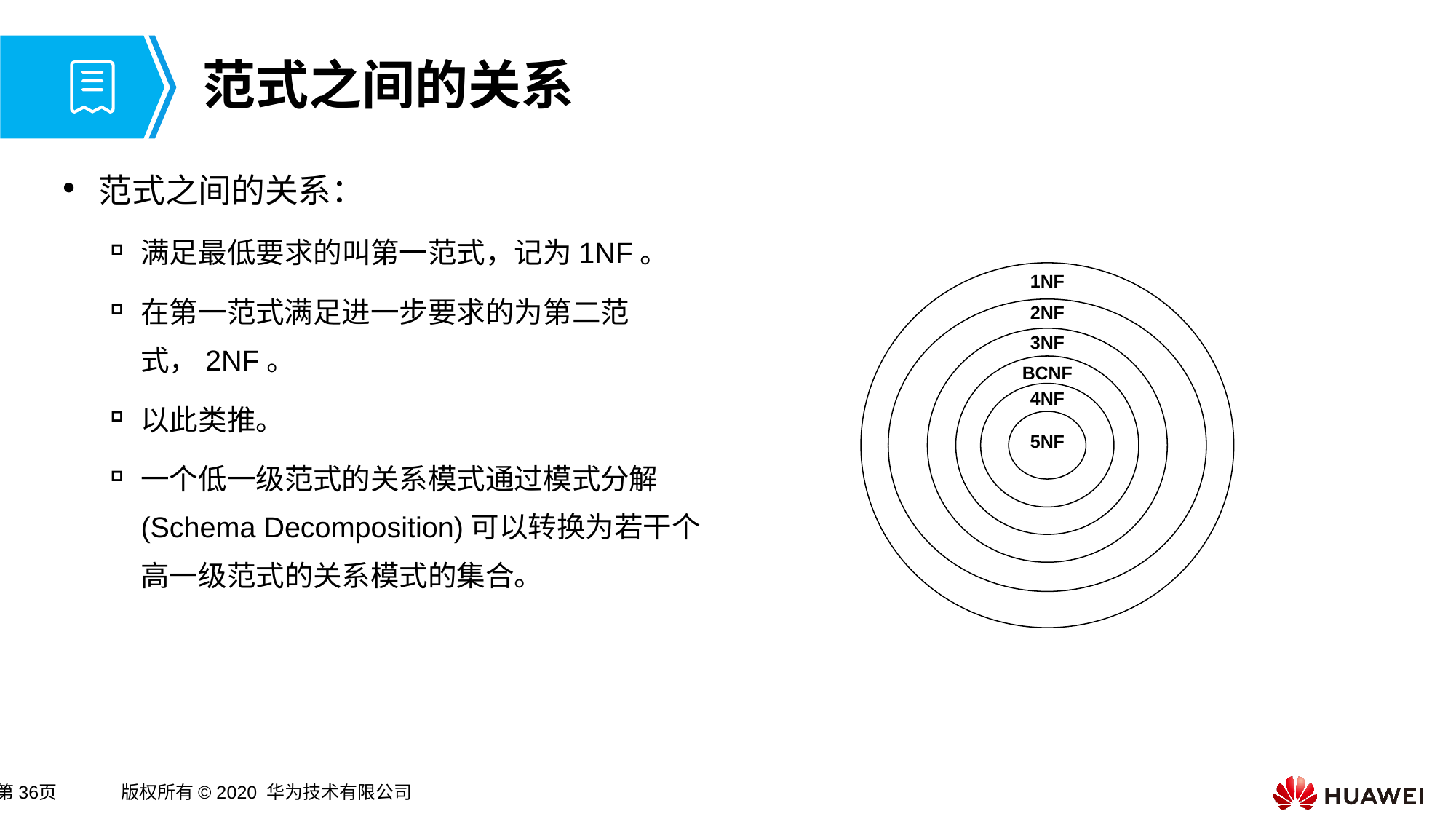

# 范式之间的关系
范式之间的关系：
满足最低要求的叫第一范式，记为1NF。
在第一范式满足进一步要求的为第二范式，2NF。
以此类推。
一个低一级范式的关系模式通过模式分解(Schema Decomposition)可以转换为若干个高一级范式的关系模式的集合。

1NF

2NF

3NF

BCNF

4NF

5NF